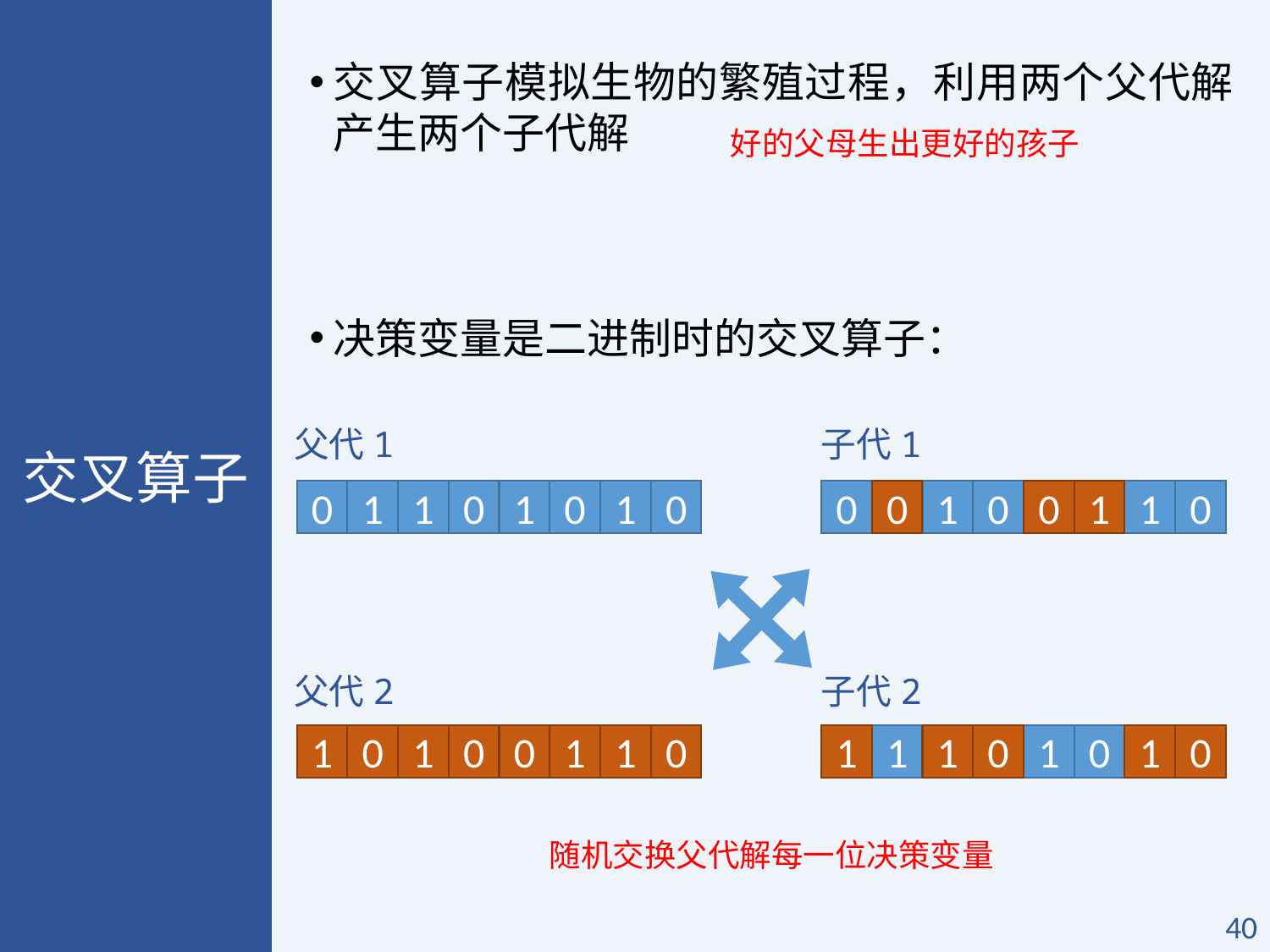

交叉算子模拟生物的繁殖过程，利用两个父代解产生两个子代解

决策变量是二进制时的交叉算子：
好的父母生出更好的孩子
交叉算子
父代1
子代1
0
1
1
0
1
0
1
0
0
0
1
0
0
1
1
0

父代2
子代2
1
0
1
0
0
1
1
0
1
1
1
0
1
0
1
0
随机交换父代解每一位决策变量